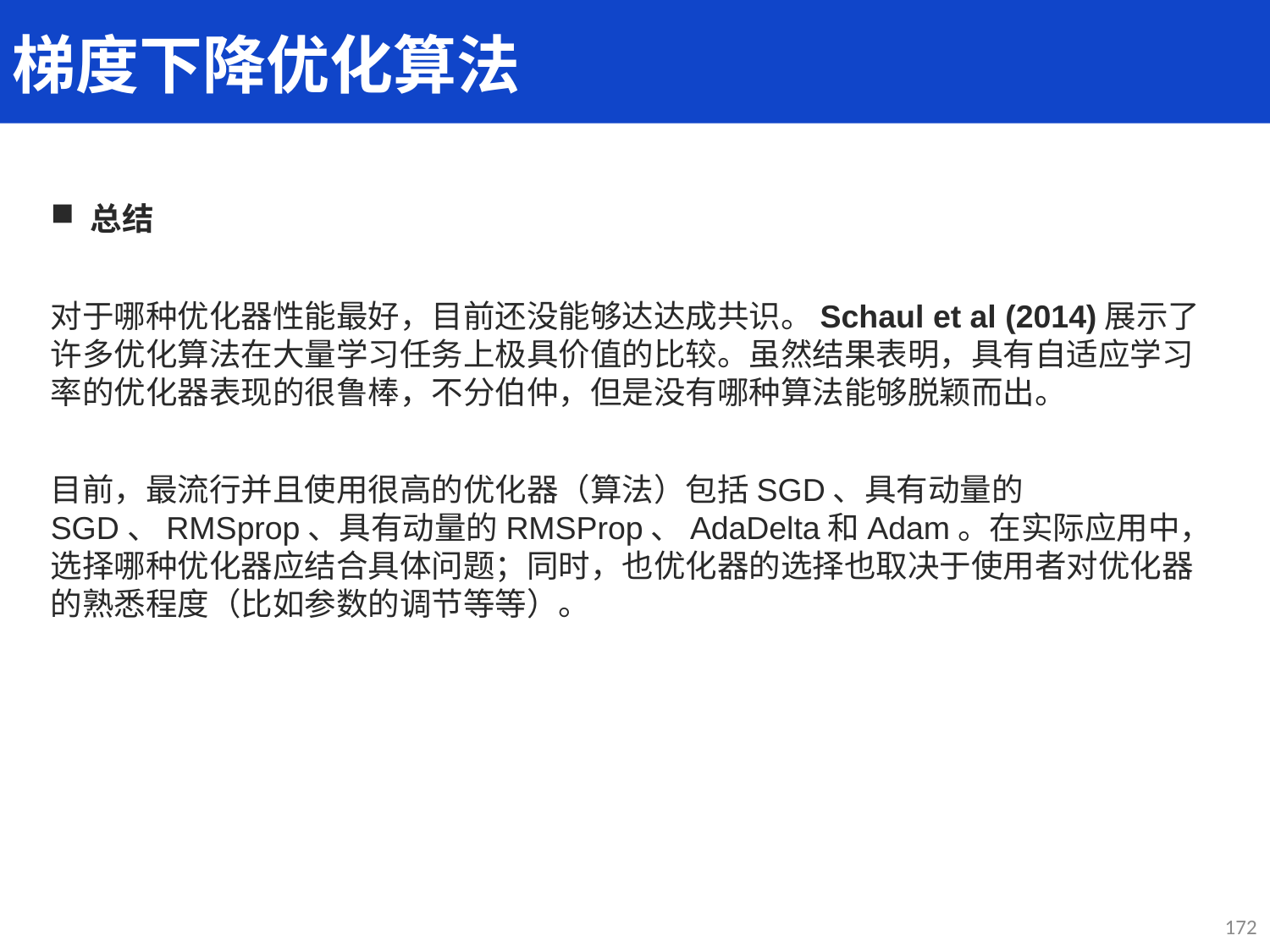

梯度下降优化算法

总结

对于哪种优化器性能最好，目前还没能够达达成共识。Schaul et al (2014)展示了许多优化算法在大量学习任务上极具价值的比较。虽然结果表明，具有自适应学习率的优化器表现的很鲁棒，不分伯仲，但是没有哪种算法能够脱颖而出。

目前，最流行并且使用很高的优化器（算法）包括SGD、具有动量的SGD、RMSprop、具有动量的RMSProp、AdaDelta和Adam。在实际应用中，选择哪种优化器应结合具体问题；同时，也优化器的选择也取决于使用者对优化器的熟悉程度（比如参数的调节等等）。
172